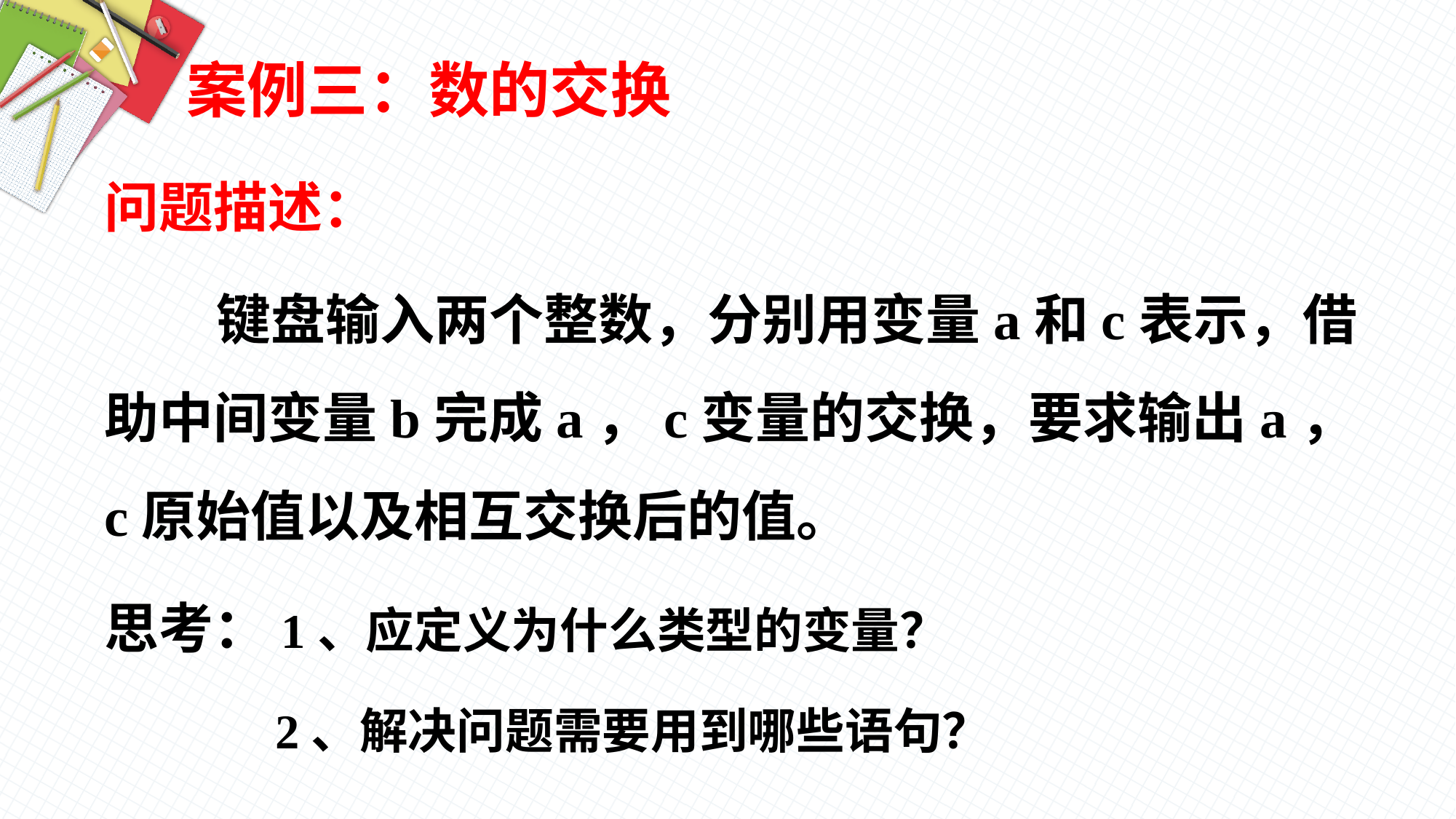

案例三：数的交换
问题描述：
        键盘输入两个整数，分别用变量a和c表示，借助中间变量b完成a，c变量的交换，要求输出a，c原始值以及相互交换后的值。
思考：1、应定义为什么类型的变量？
              2、解决问题需要用到哪些语句？